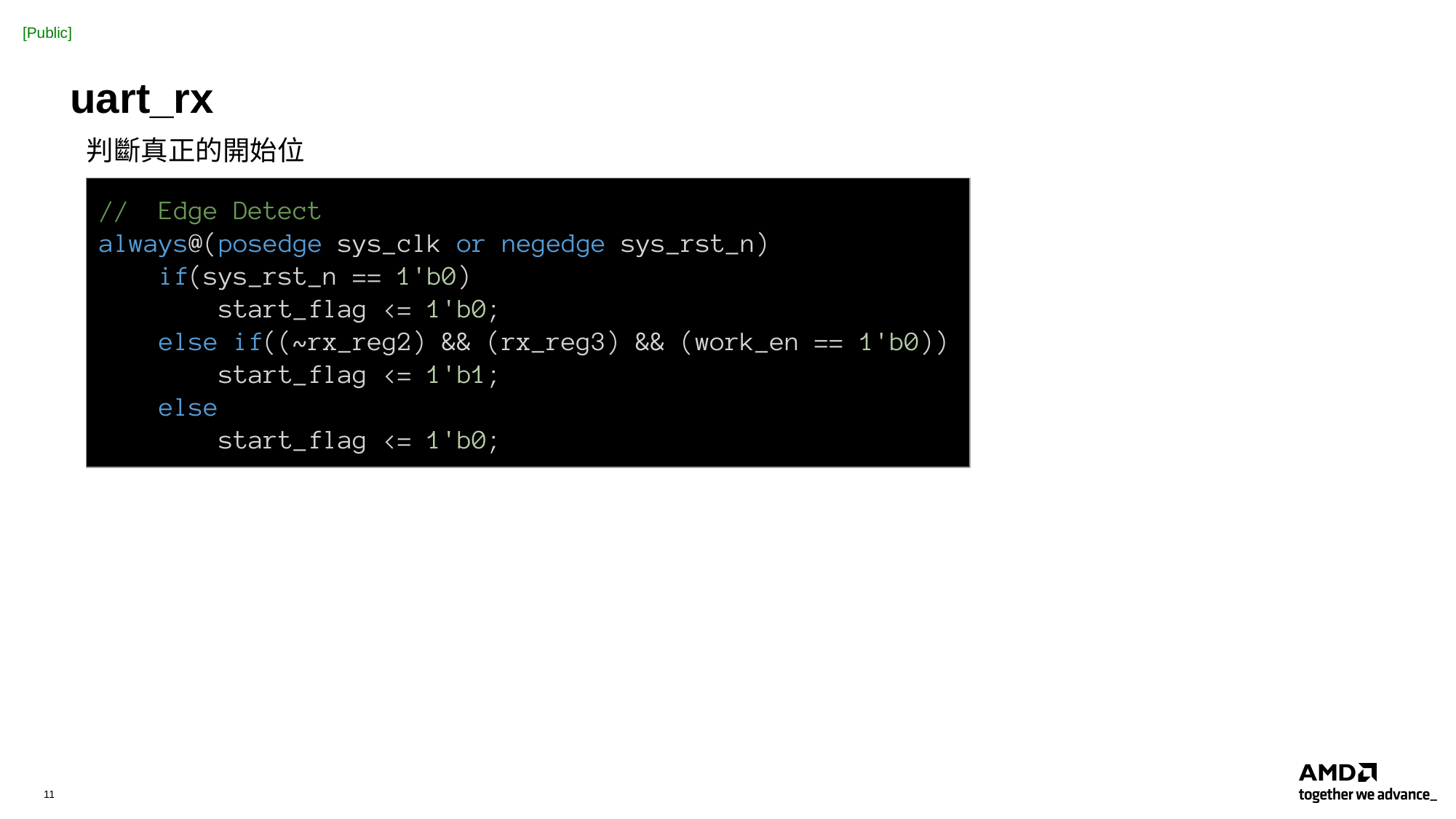

# uart_rx
判斷真正的開始位

//  Edge Detect
always@(posedge sys_clk or negedge sys_rst_n)
    if(sys_rst_n == 1'b0)
        start_flag <= 1'b0;
    else if((~rx_reg2) && (rx_reg3) && (work_en == 1'b0))
        start_flag <= 1'b1;
    else
        start_flag <= 1'b0;